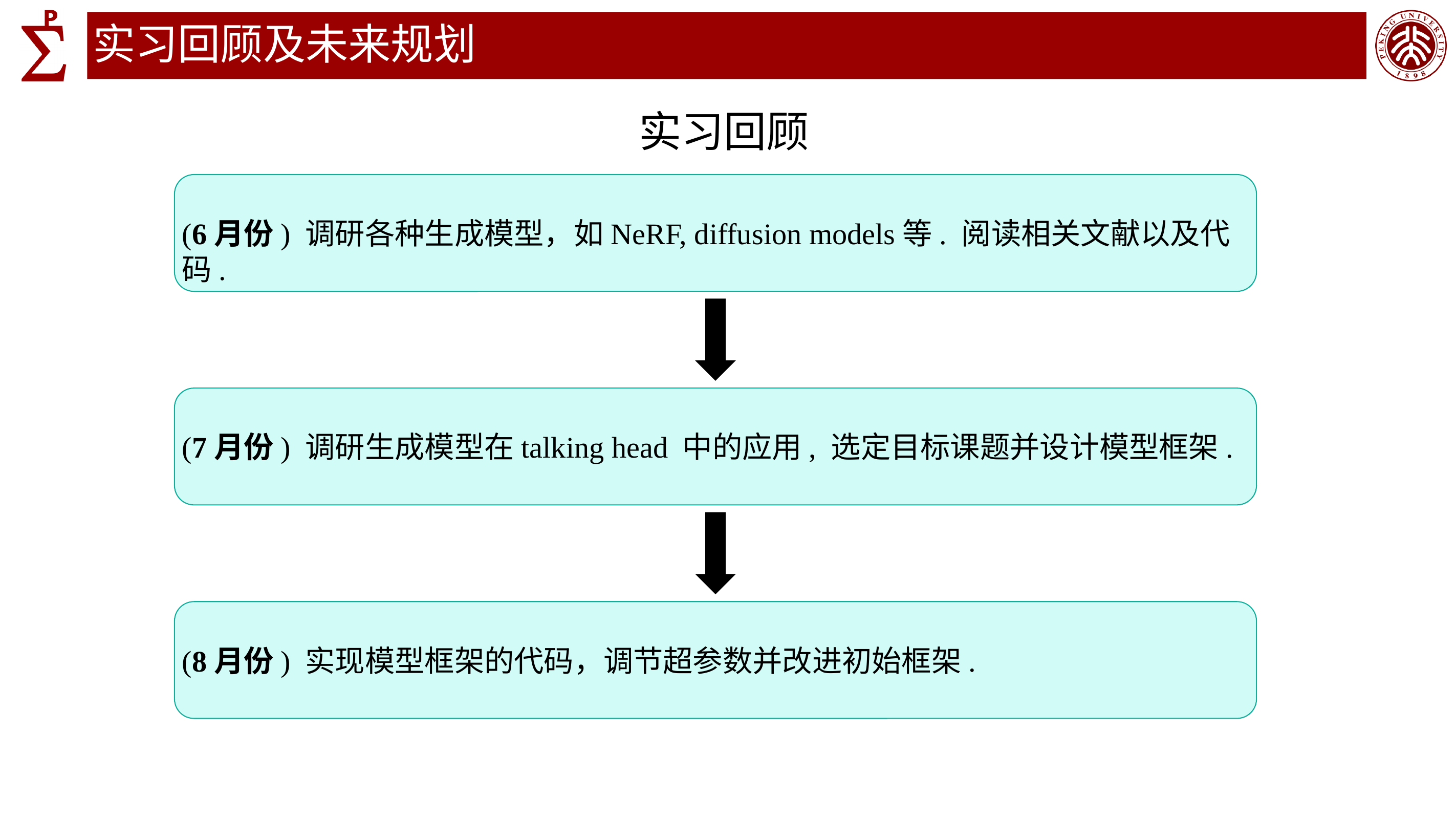

# 实习回顾及未来规划
实习回顾

(6月份) 调研各种生成模型，如NeRF, diffusion models等. 阅读相关文献以及代码.

(7月份) 调研生成模型在talking head 中的应用, 选定目标课题并设计模型框架.

(8月份) 实现模型框架的代码，调节超参数并改进初始框架.